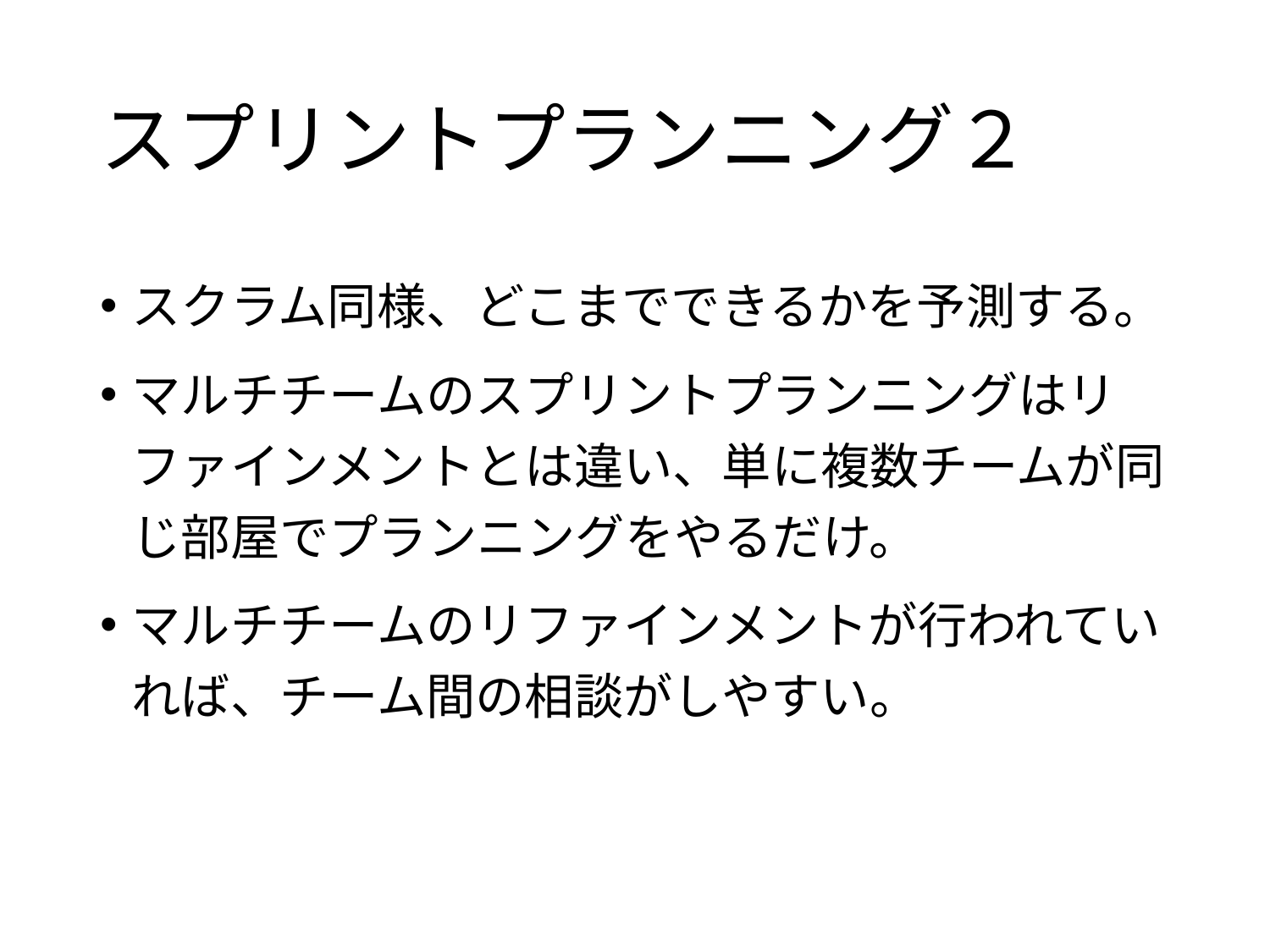

# スプリントプランニング２
スクラム同様、どこまでできるかを予測する。
マルチチームのスプリントプランニングはリファインメントとは違い、単に複数チームが同じ部屋でプランニングをやるだけ。
マルチチームのリファインメントが行われていれば、チーム間の相談がしやすい。